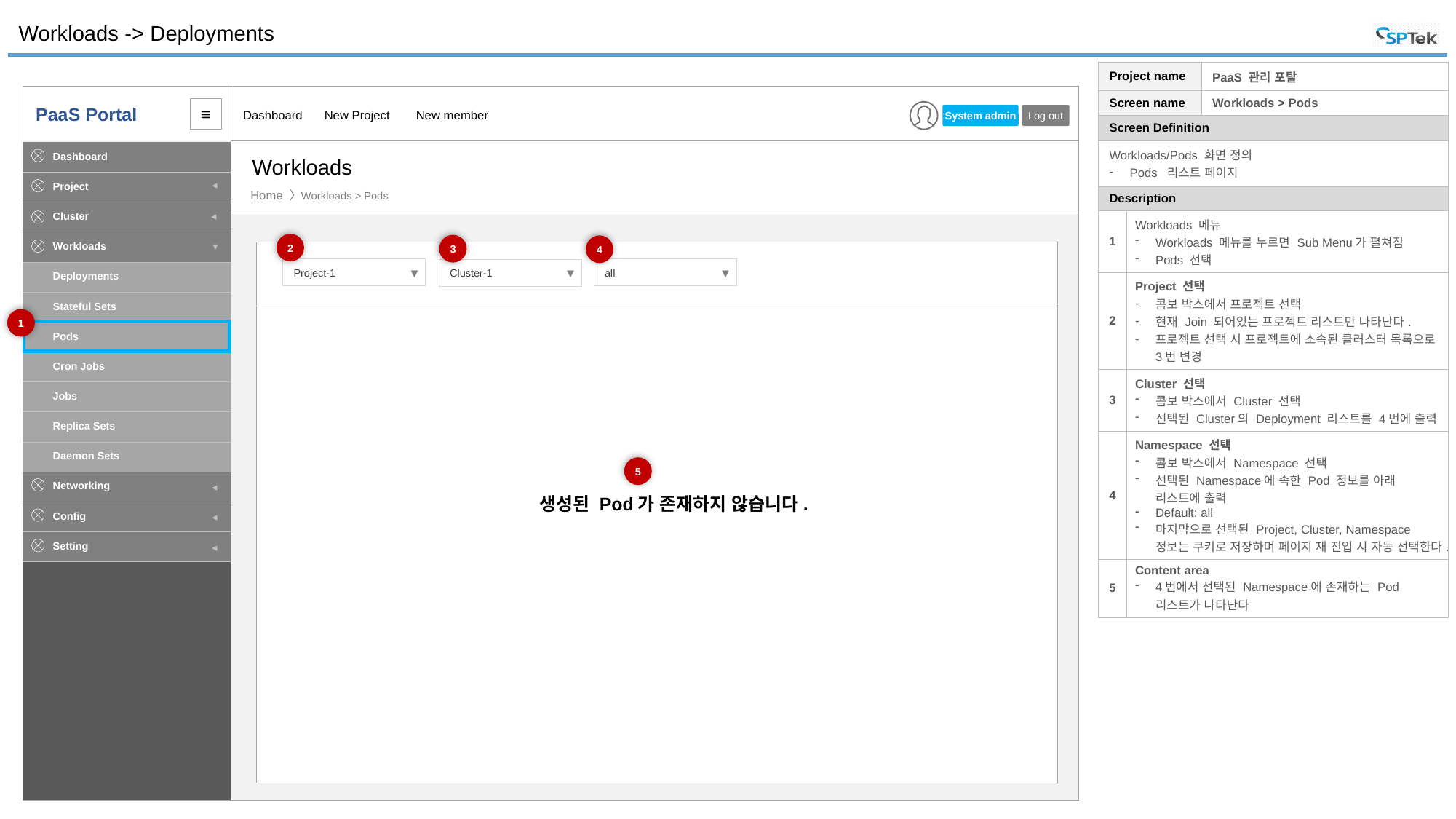

# Workloads -> Deployments
| Project name |  | PaaS 관리 포탈 |
| --- | --- | --- |
| Screen name |  | Workloads > Pods |
| Screen Definition |  |  |
| Workloads/Pods 화면 정의 Pods 리스트 페이지 |  |  |
| Description |  |  |
| 1 | Workloads 메뉴 Workloads 메뉴를 누르면 Sub Menu가 펼쳐짐 Pods 선택 |  |
| 2 | Project 선택 콤보 박스에서 프로젝트 선택 현재 Join 되어있는 프로젝트 리스트만 나타난다. 프로젝트 선택 시 프로젝트에 소속된 클러스터 목록으로 3번 변경 |  |
| 3 | Cluster 선택 콤보 박스에서 Cluster 선택 선택된 Cluster의 Deployment 리스트를 4번에 출력 |  |
| 4 | Namespace 선택 콤보 박스에서 Namespace 선택 선택된 Namespace에 속한 Pod 정보를 아래 리스트에 출력 Default: all 마지막으로 선택된 Project, Cluster, Namespace 정보는 쿠키로 저장하며 페이지 재 진입 시 자동 선택한다. |  |
| 5 | Content area 4번에서 선택된 Namespace에 존재하는 Pod 리스트가 나타난다 |  |
Workloads
Workloads > Pods
2
3
4

Project-1
▼
all
▼
Cluster-1
▼

1

5
생성된 Pod가 존재하지 않습니다.